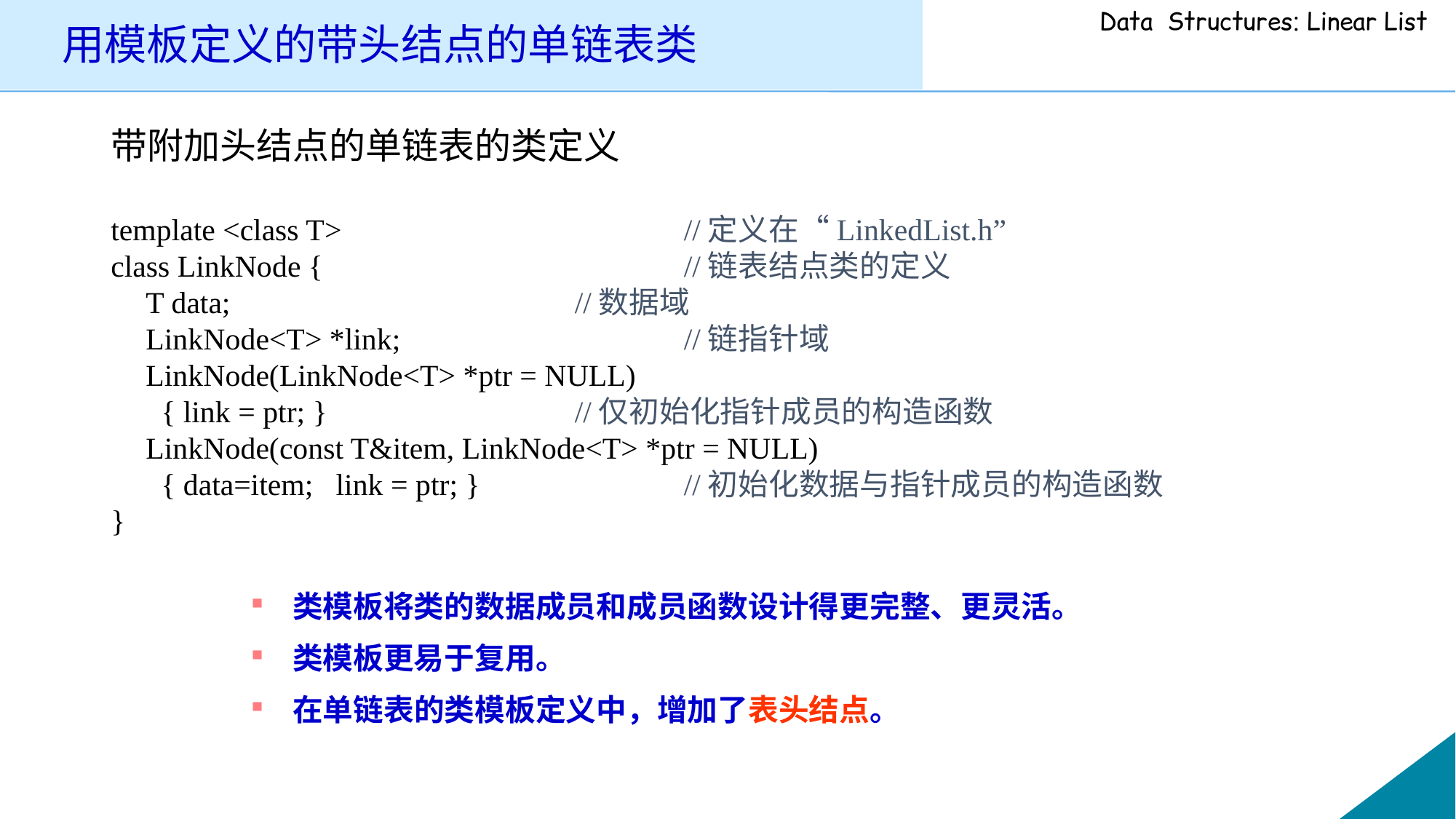

# 用模板定义的带头结点的单链表类
带附加头结点的单链表的类定义

template <class T>   			//定义在“LinkedList.h”
class LinkNode {	 	       		//链表结点类的定义
	 T data;			       	//数据域
	 LinkNode<T> *link;     			//链指针域
	 LinkNode(LinkNode<T> *ptr = NULL)
	   { link = ptr; } 			//仅初始化指针成员的构造函数
	 LinkNode(const T&item, LinkNode<T> *ptr = NULL)
	   { data=item;   link = ptr; } 		//初始化数据与指针成员的构造函数
}
类模板将类的数据成员和成员函数设计得更完整、更灵活。
类模板更易于复用。
在单链表的类模板定义中，增加了表头结点。